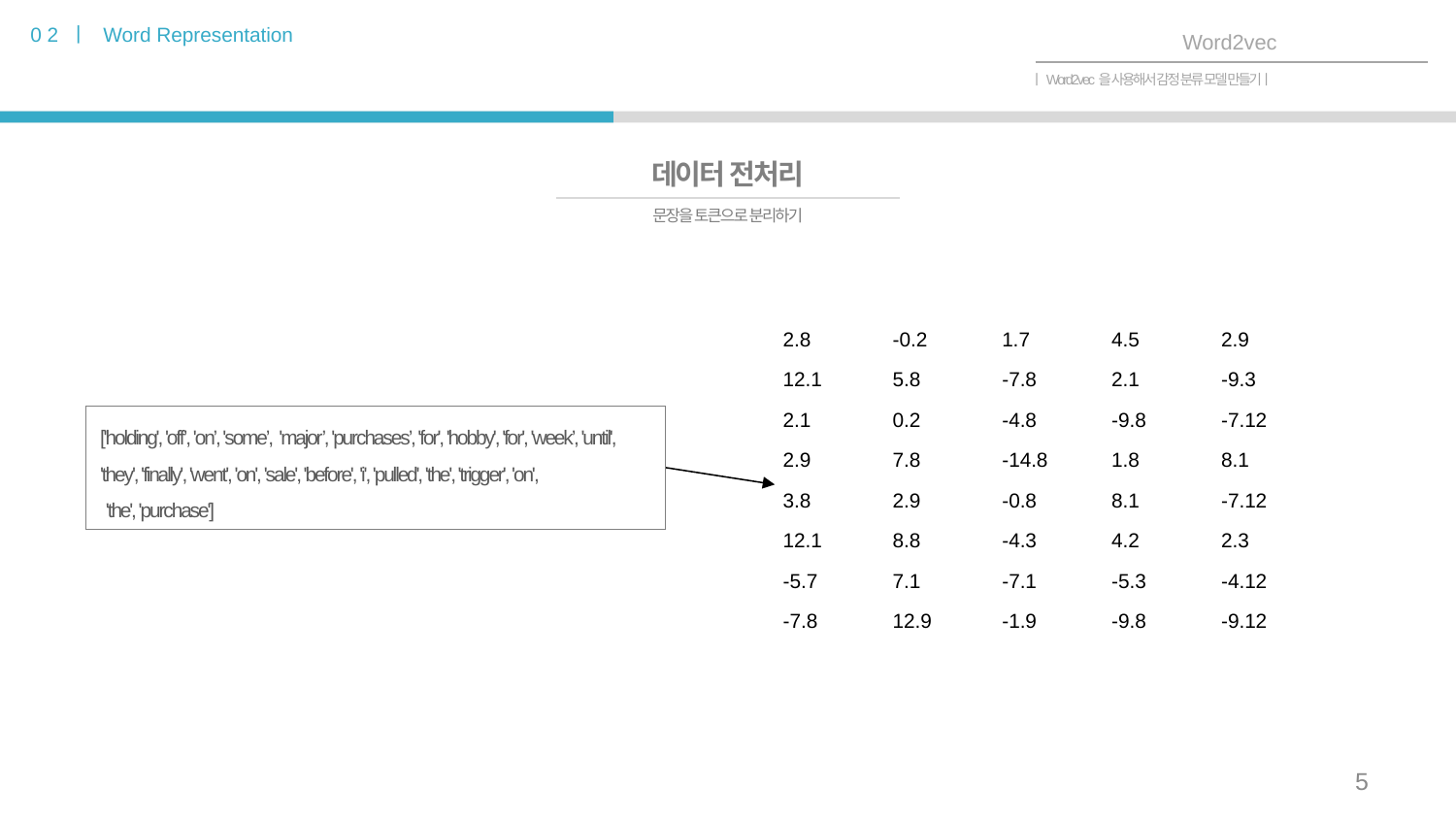

0 2 ㅣ  Word Representation
Word2vec
ㅣWord2vec을 사용해서 감정 분류 모델 만들기ㅣ

데이터 전처리
문장을 토큰으로 분리하기
| 2.8 | -0.2 | 1.7 | 4.5 | 2.9 |
| --- | --- | --- | --- | --- |
| 12.1 | 5.8 | -7.8 | 2.1 | -9.3 |
| 2.1 | 0.2 | -4.8 | -9.8 | -7.12 |
| 2.9 | 7.8 | -14.8 | 1.8 | 8.1 |
| 3.8 | 2.9 | -0.8 | 8.1 | -7.12 |
| 12.1 | 8.8 | -4.3 | 4.2 | 2.3 |
| -5.7 | 7.1 | -7.1 | -5.3 | -4.12 |
| -7.8 | 12.9 | -1.9 | -9.8 | -9.12 |
['holding', 'off’, 'on’, 'some’,  'major’, 'purchases’, 'for', 'hobby', 'for', 'week’, 'until', 'they', 'finally', 'went', 'on', 'sale', 'before', 'i', 'pulled', 'the', 'trigger', 'on',
 'the', 'purchase']
5